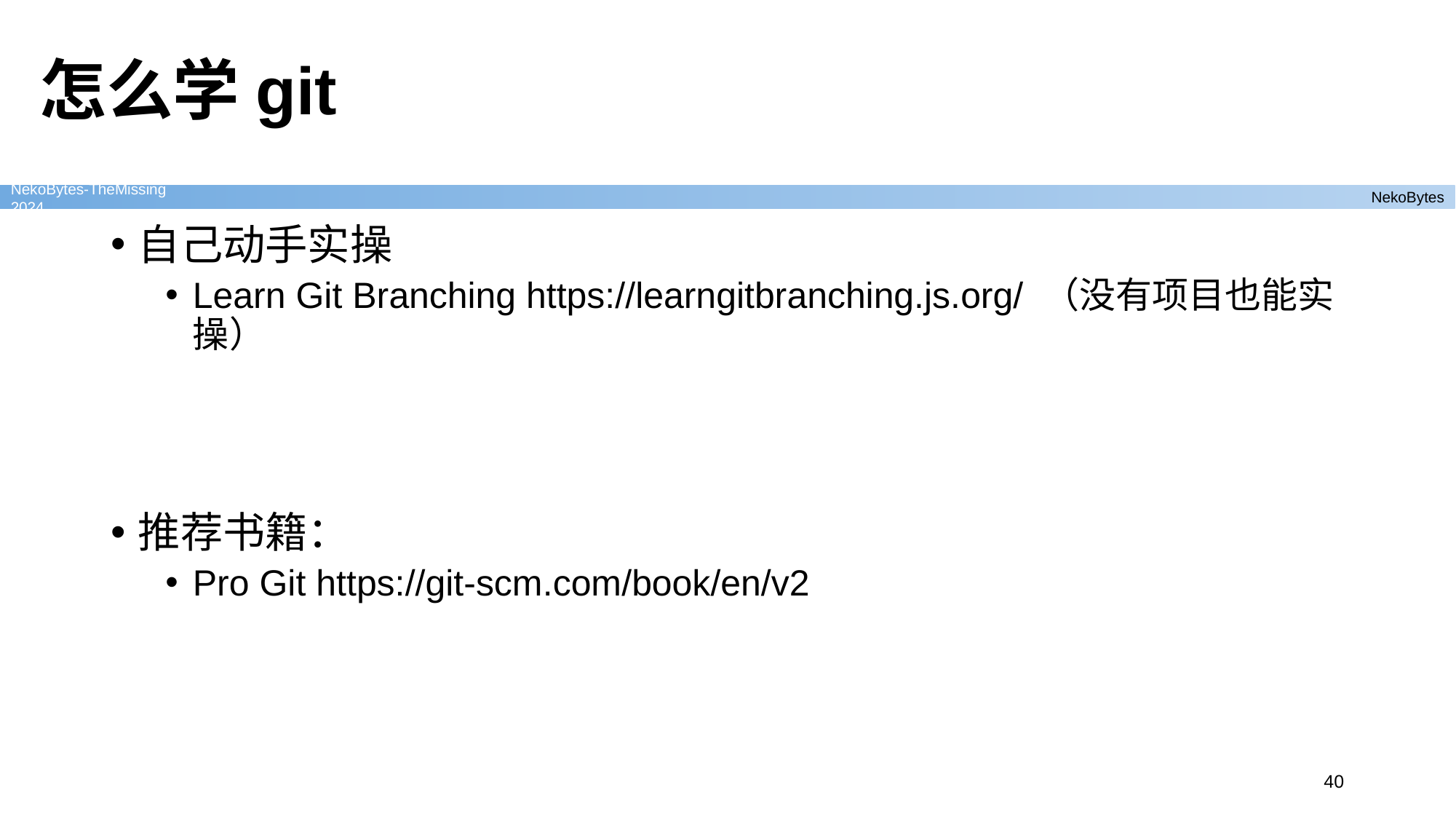

# 怎么学git
自己动手实操
Learn Git Branching https://learngitbranching.js.org/ （没有项目也能实操）

推荐书籍：
Pro Git https://git-scm.com/book/en/v2

40